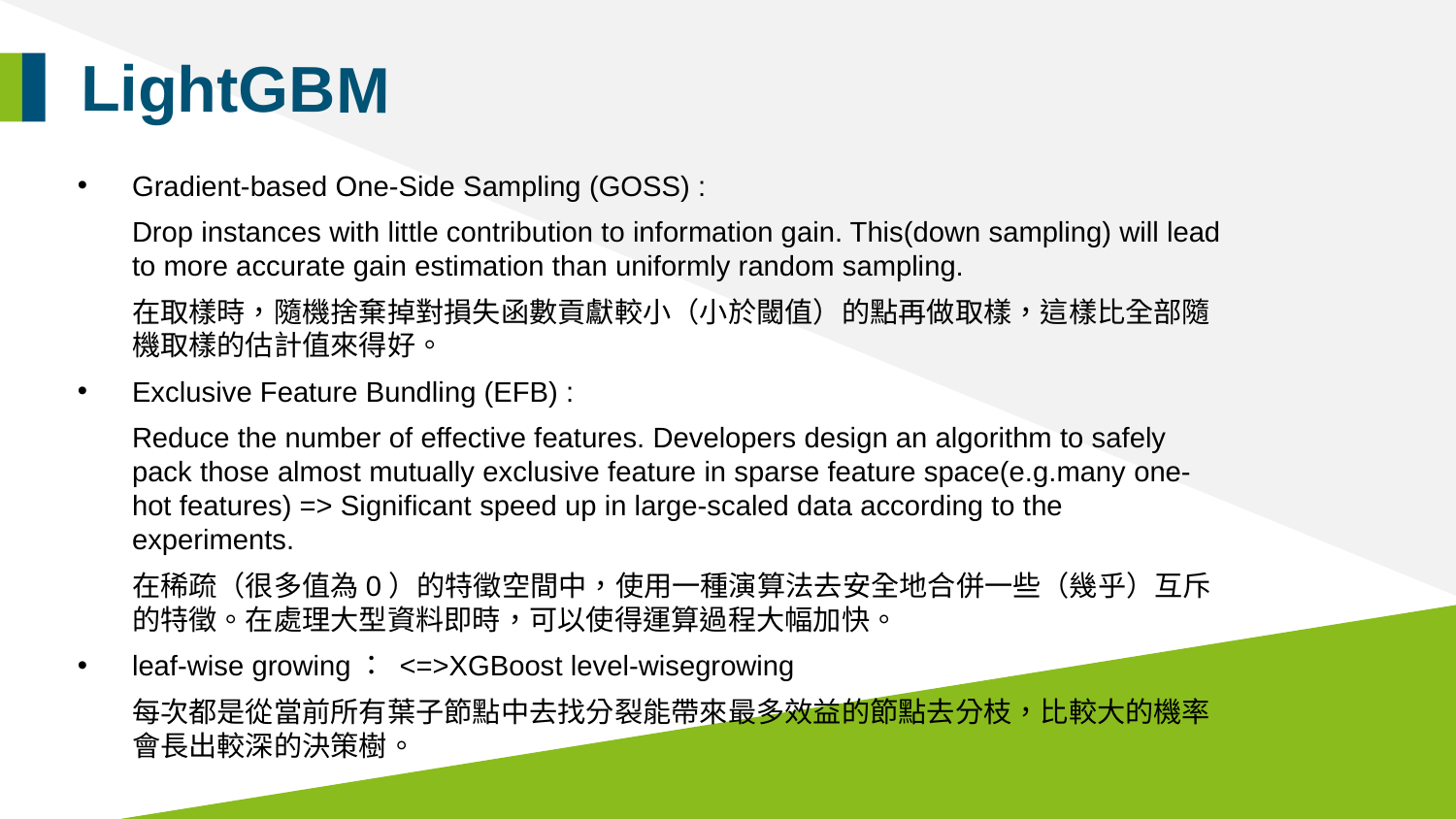

LightGBM

Gradient-based One-Side Sampling (GOSS) :
Drop instances with little contribution to information gain. This(down sampling) will lead to more accurate gain estimation than uniformly random sampling.
在取樣時，隨機捨棄掉對損失函數貢獻較小（小於閾值）的點再做取樣，這樣比全部隨機取樣的估計值來得好。
Exclusive Feature Bundling (EFB) :
Reduce the number of effective features. Developers design an algorithm to safely pack those almost mutually exclusive feature in sparse feature space(e.g.many one-hot features) => Significant speed up in large-scaled data according to the experiments.
在稀疏（很多值為0）的特徵空間中，使用一種演算法去安全地合併一些（幾乎）互斥的特徵。在處理大型資料即時，可以使得運算過程大幅加快。
leaf-wise growing： <=>XGBoost level-wisegrowing
每次都是從當前所有葉子節點中去找分裂能帶來最多效益的節點去分枝，比較大的機率會長出較深的決策樹。